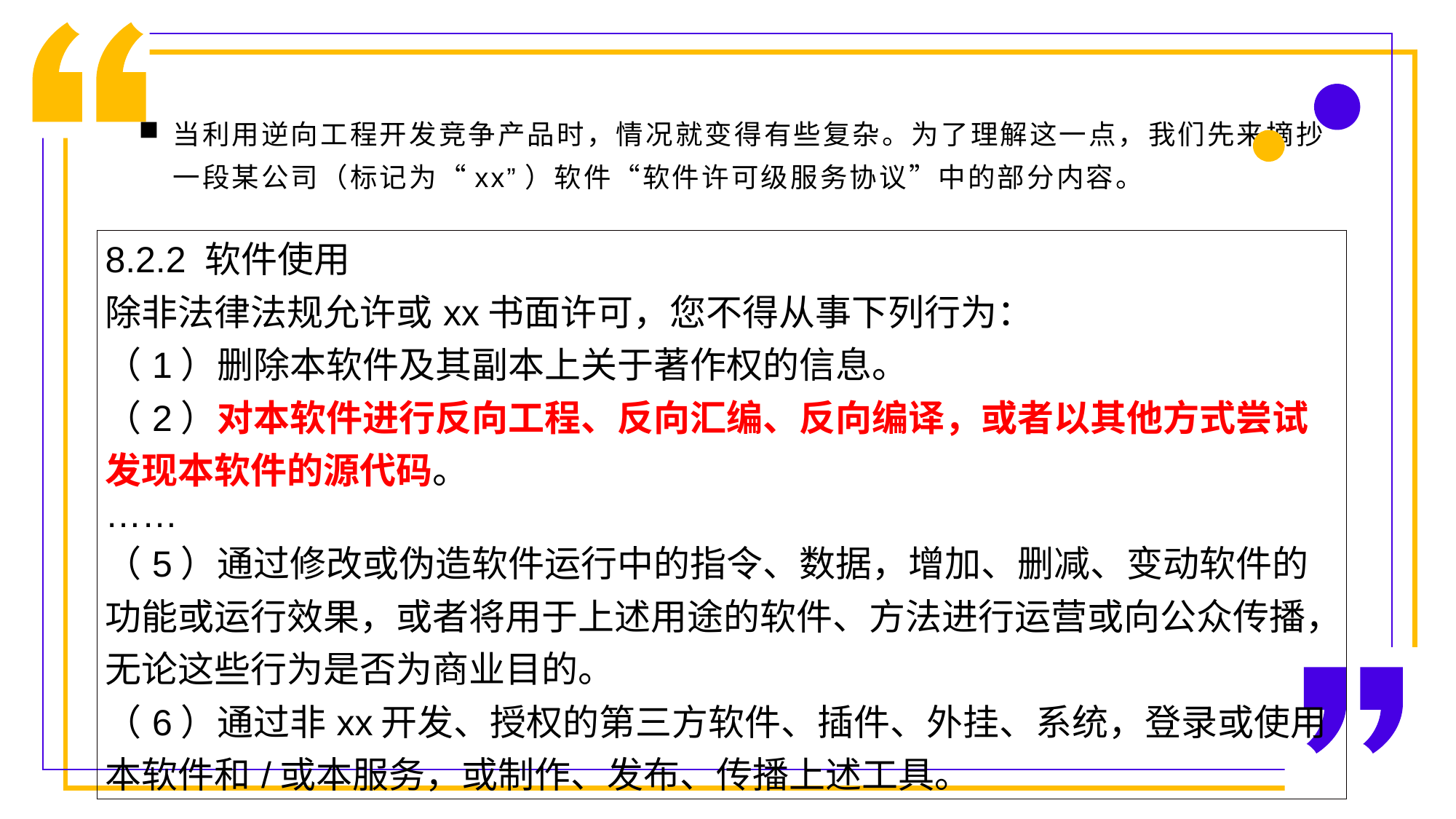

当利用逆向工程开发竞争产品时，情况就变得有些复杂。为了理解这一点，我们先来摘抄一段某公司（标记为“xx”）软件“软件许可级服务协议”中的部分内容。

| 8.2.2 软件使用 除非法律法规允许或xx书面许可，您不得从事下列行为： （1）删除本软件及其副本上关于著作权的信息。 （2）对本软件进行反向工程、反向汇编、反向编译，或者以其他方式尝试发现本软件的源代码。 …… （5）通过修改或伪造软件运行中的指令、数据，增加、删减、变动软件的功能或运行效果，或者将用于上述用途的软件、方法进行运营或向公众传播，无论这些行为是否为商业目的。 （6）通过非xx开发、授权的第三方软件、插件、外挂、系统，登录或使用本软件和/或本服务，或制作、发布、传播上述工具。 |
| --- |